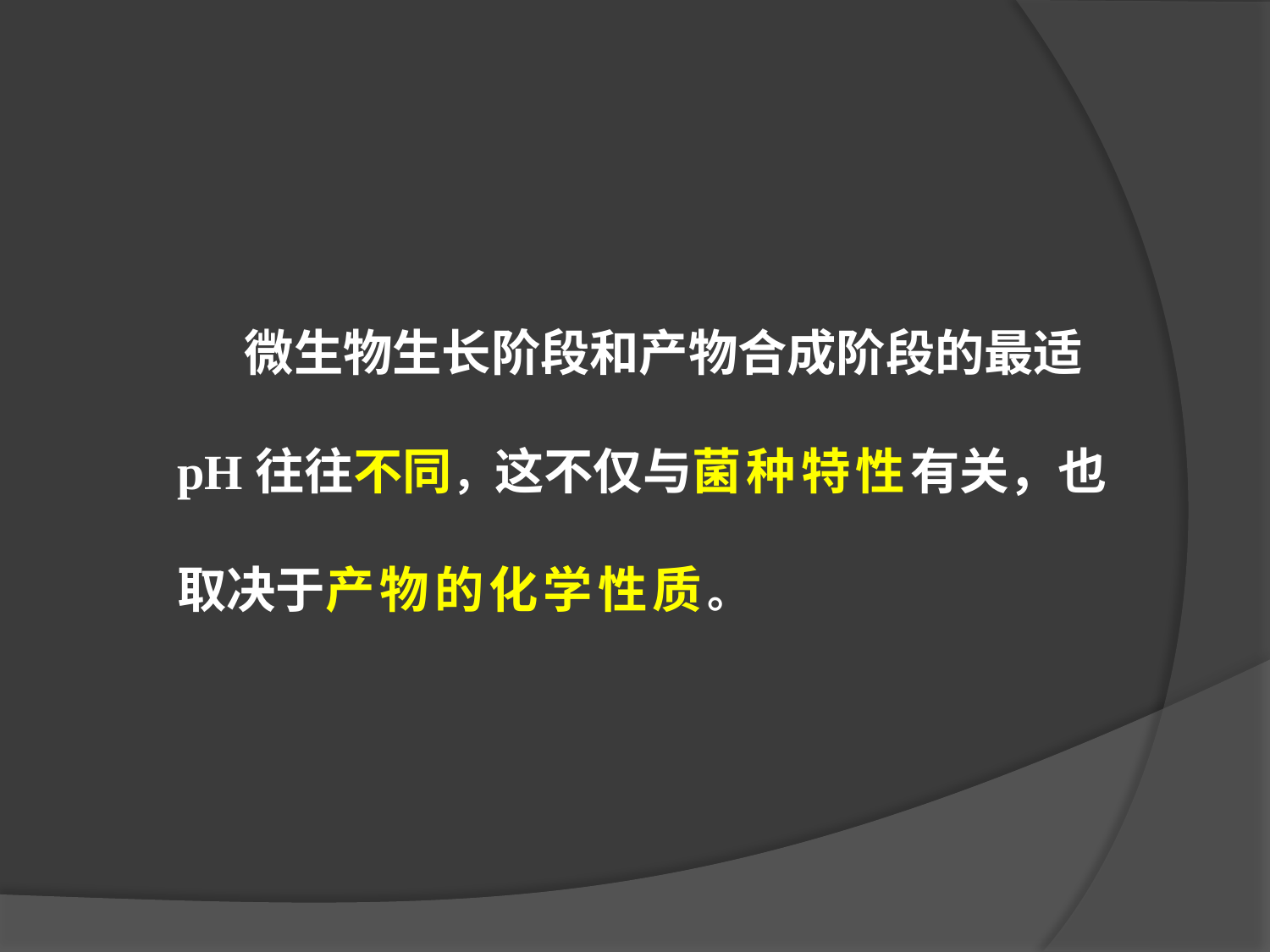

微生物生长阶段和产物合成阶段的最适pH往往不同，这不仅与菌种特性有关，也取决于产物的化学性质。